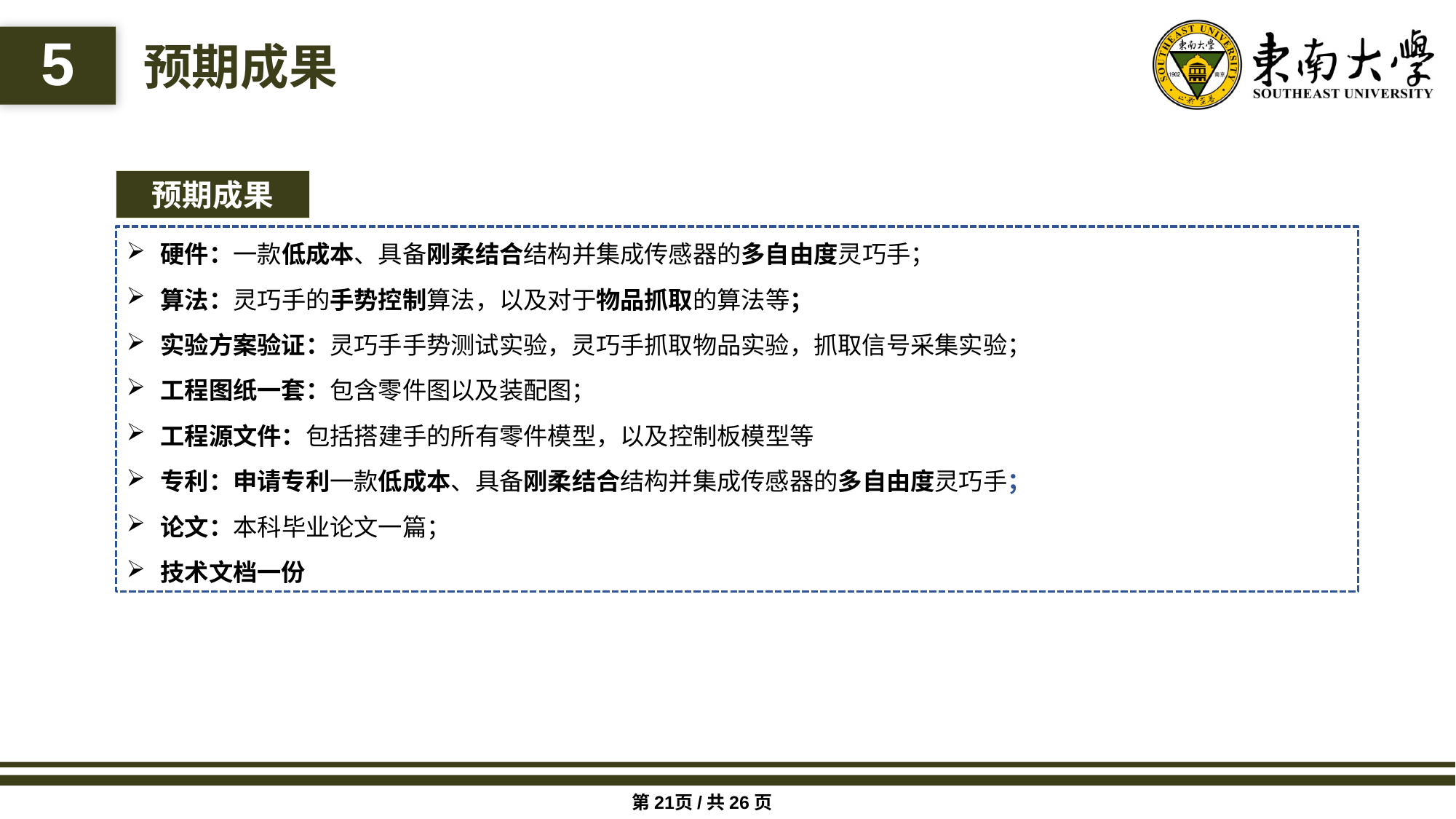

5
预期成果
预期成果
硬件：一款低成本、具备刚柔结合结构并集成传感器的多自由度灵巧手；
算法：灵巧手的手势控制算法，以及对于物品抓取的算法等；
实验方案验证：灵巧手手势测试实验，灵巧手抓取物品实验，抓取信号采集实验；
工程图纸一套：包含零件图以及装配图；
工程源文件：包括搭建手的所有零件模型，以及控制板模型等
专利：申请专利一款低成本、具备刚柔结合结构并集成传感器的多自由度灵巧手；
论文：本科毕业论文一篇；
技术文档一份
第21页/共26页